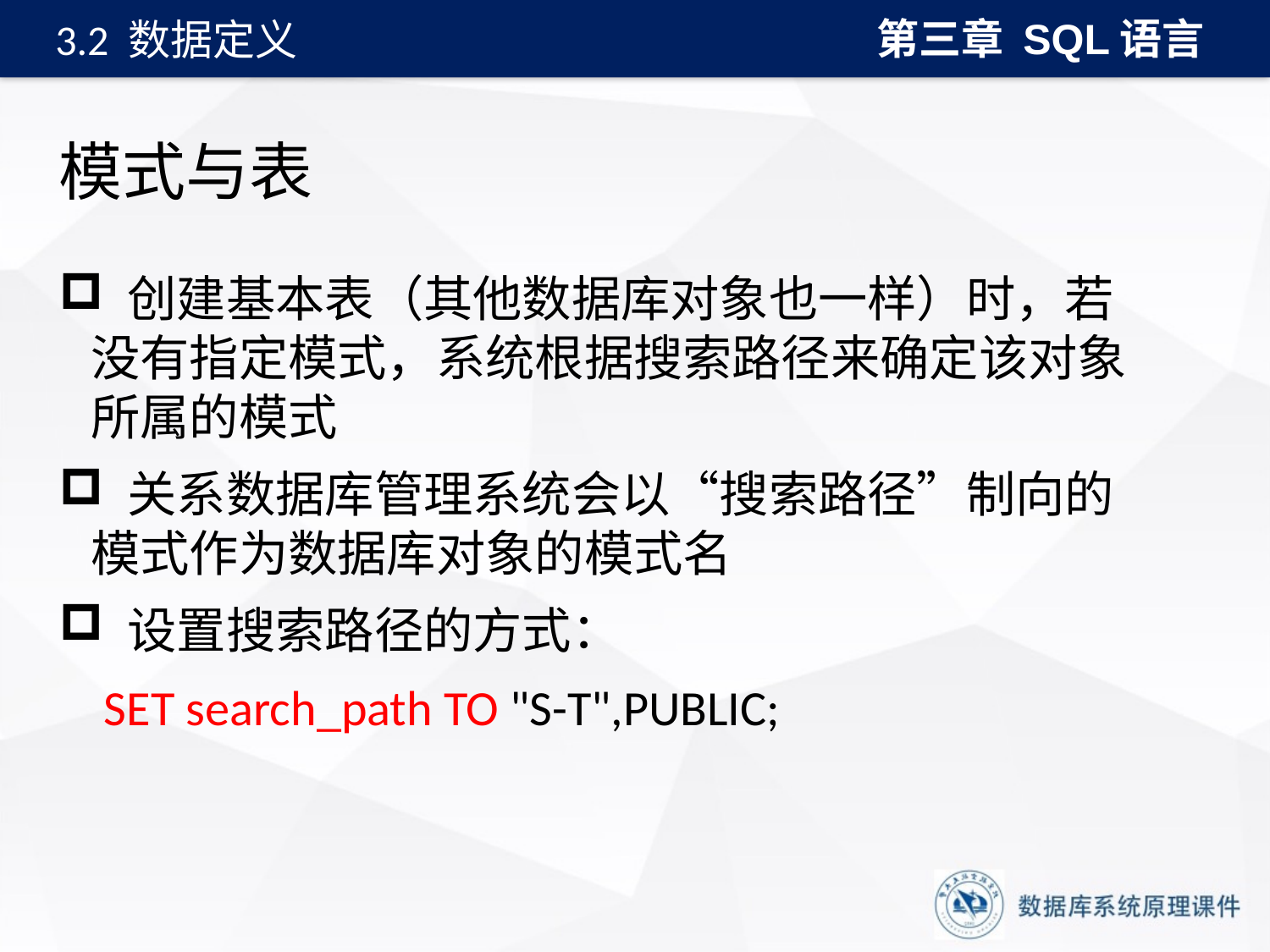

第三章 SQL语言
3.2 数据定义
# 模式与表
 创建基本表（其他数据库对象也一样）时，若没有指定模式，系统根据搜索路径来确定该对象所属的模式
 关系数据库管理系统会以“搜索路径”制向的模式作为数据库对象的模式名
 设置搜索路径的方式：
    SET search_path TO "S-T",PUBLIC;